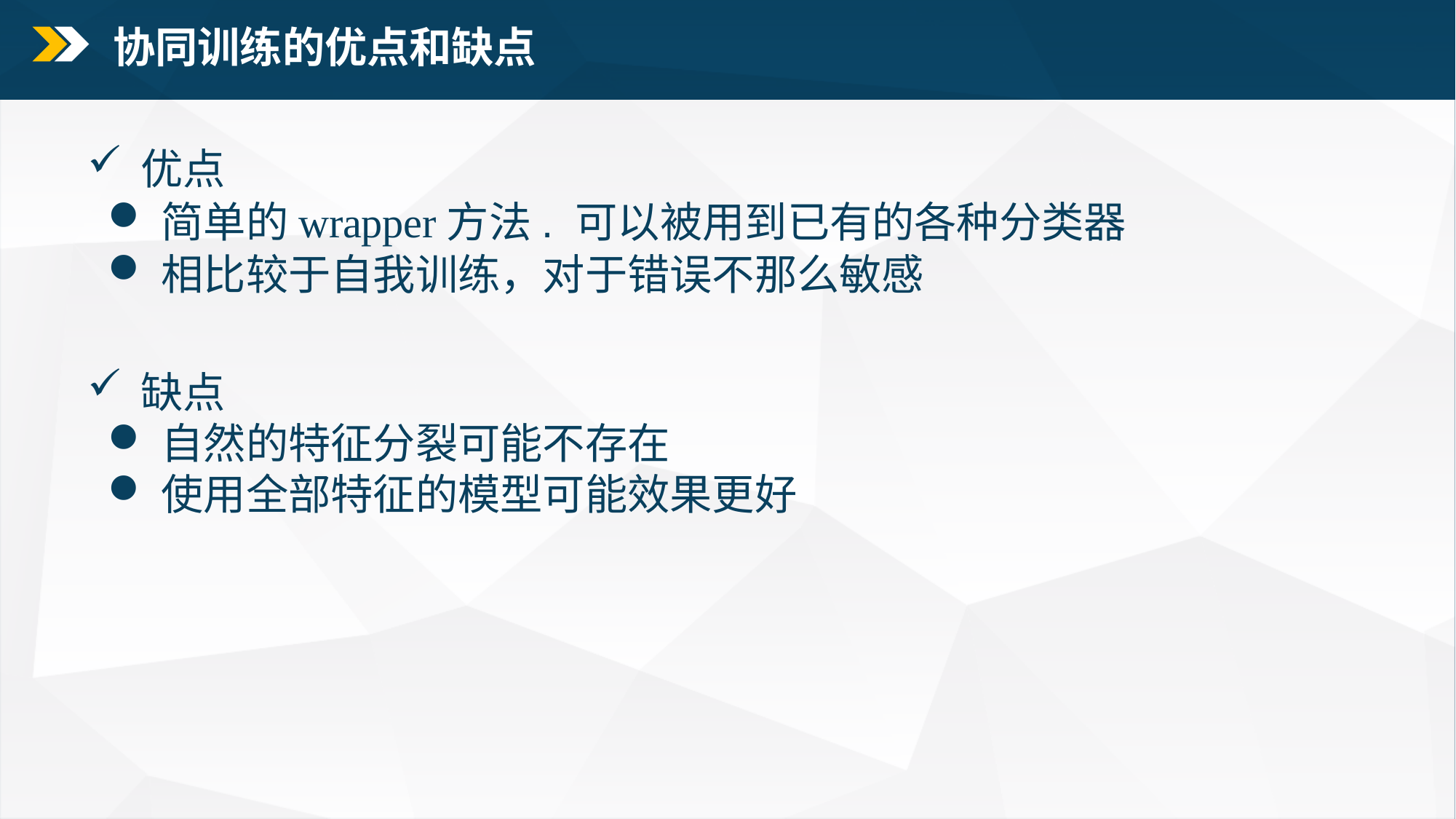

协同训练的优点和缺点
优点
简单的wrapper方法. 可以被用到已有的各种分类器
相比较于自我训练，对于错误不那么敏感

缺点
自然的特征分裂可能不存在
使用全部特征的模型可能效果更好